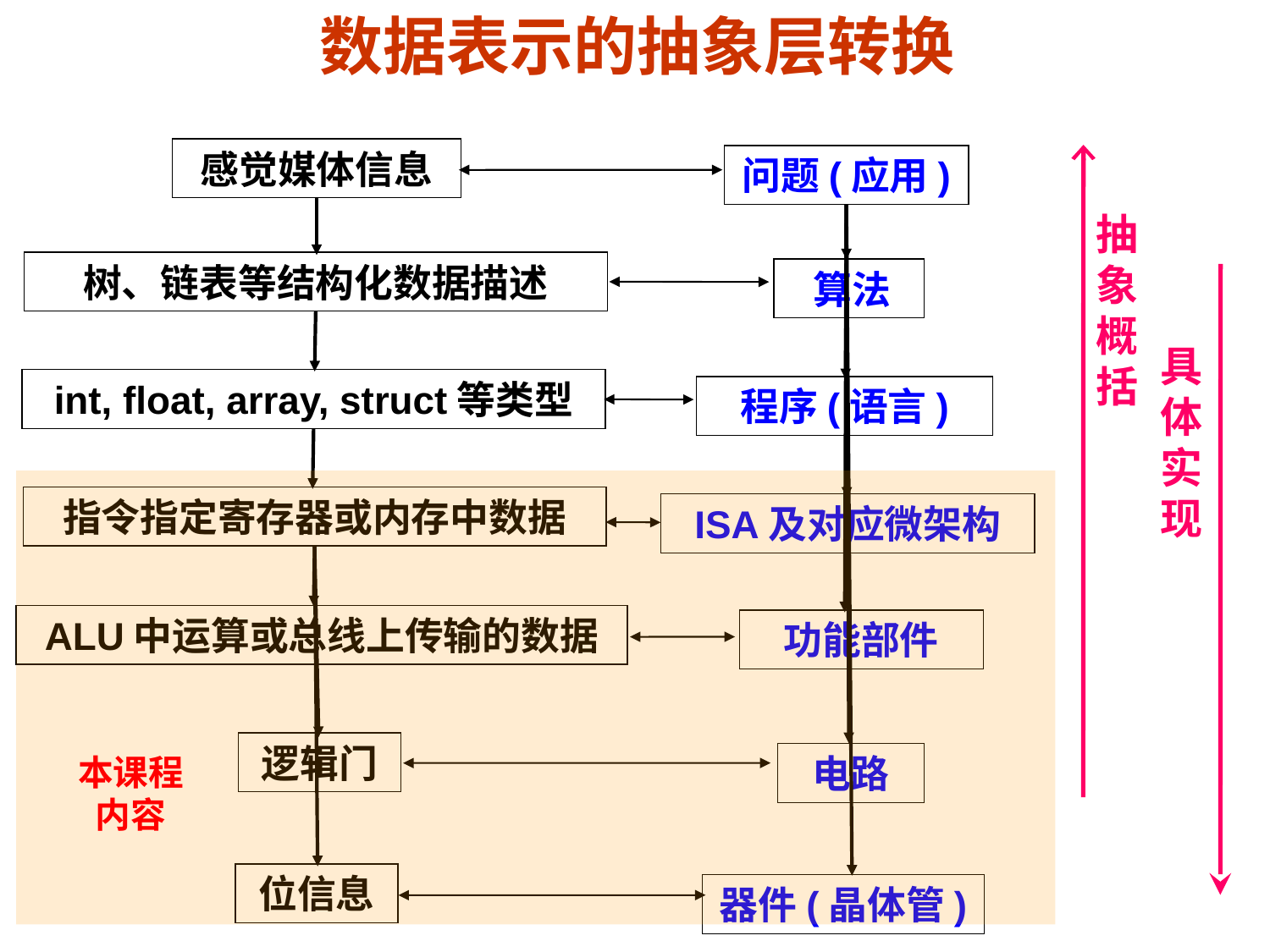

数据表示的抽象层转换
感觉媒体信息
树、链表等结构化数据描述
int, float, array, struct等类型
指令指定寄存器或内存中数据
ALU中运算或总线上传输的数据
逻辑门
位信息
抽象概括
问题(应用)

  算法
具体实现
程序(语言)

ISA及对应微架构
功能部件
电路
本课程内容
器件(晶体管)